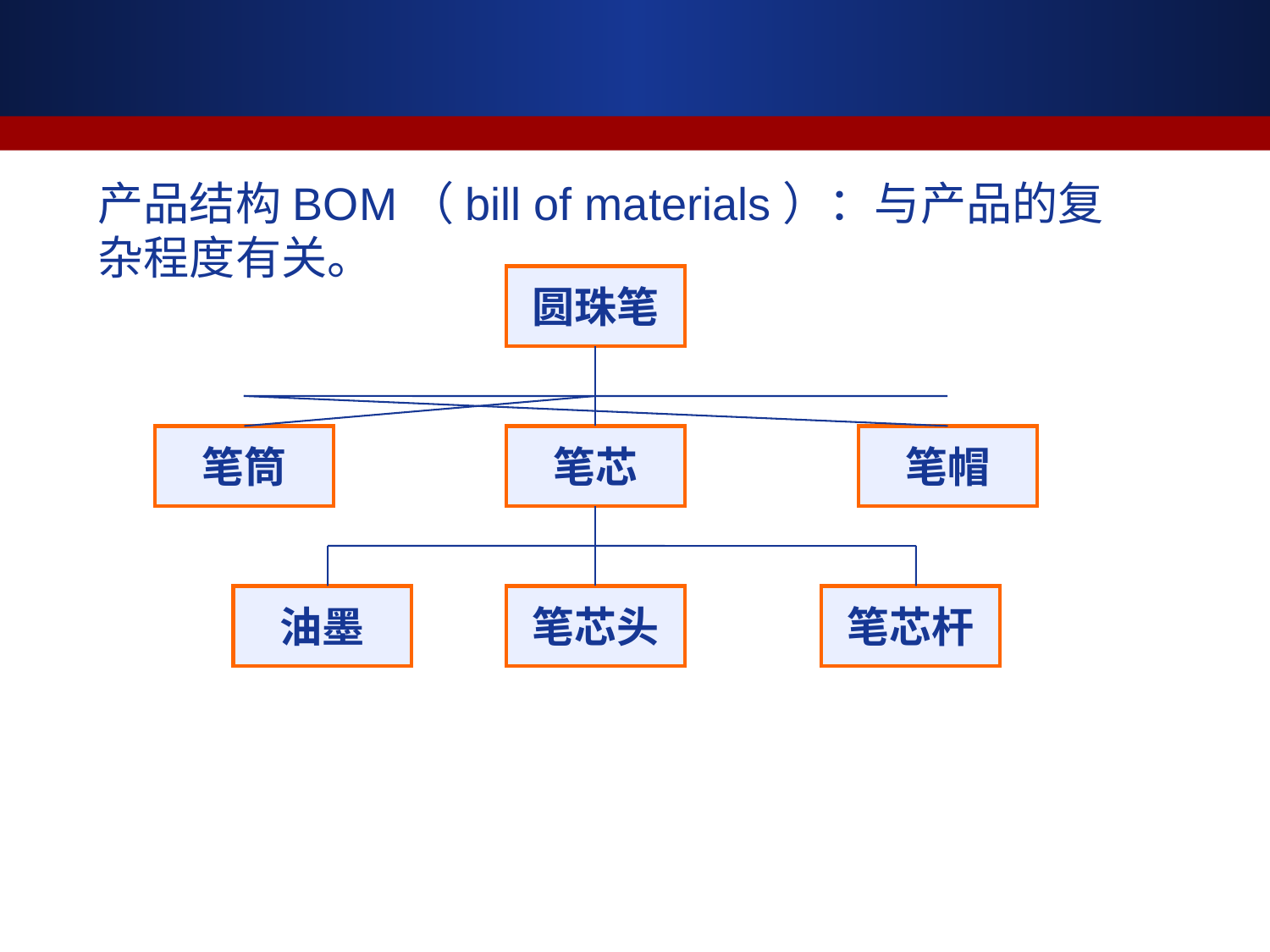

产品结构BOM（bill of materials）：与产品的复杂程度有关。

圆珠笔

笔筒
笔芯
笔帽

油墨
笔芯头
笔芯杆